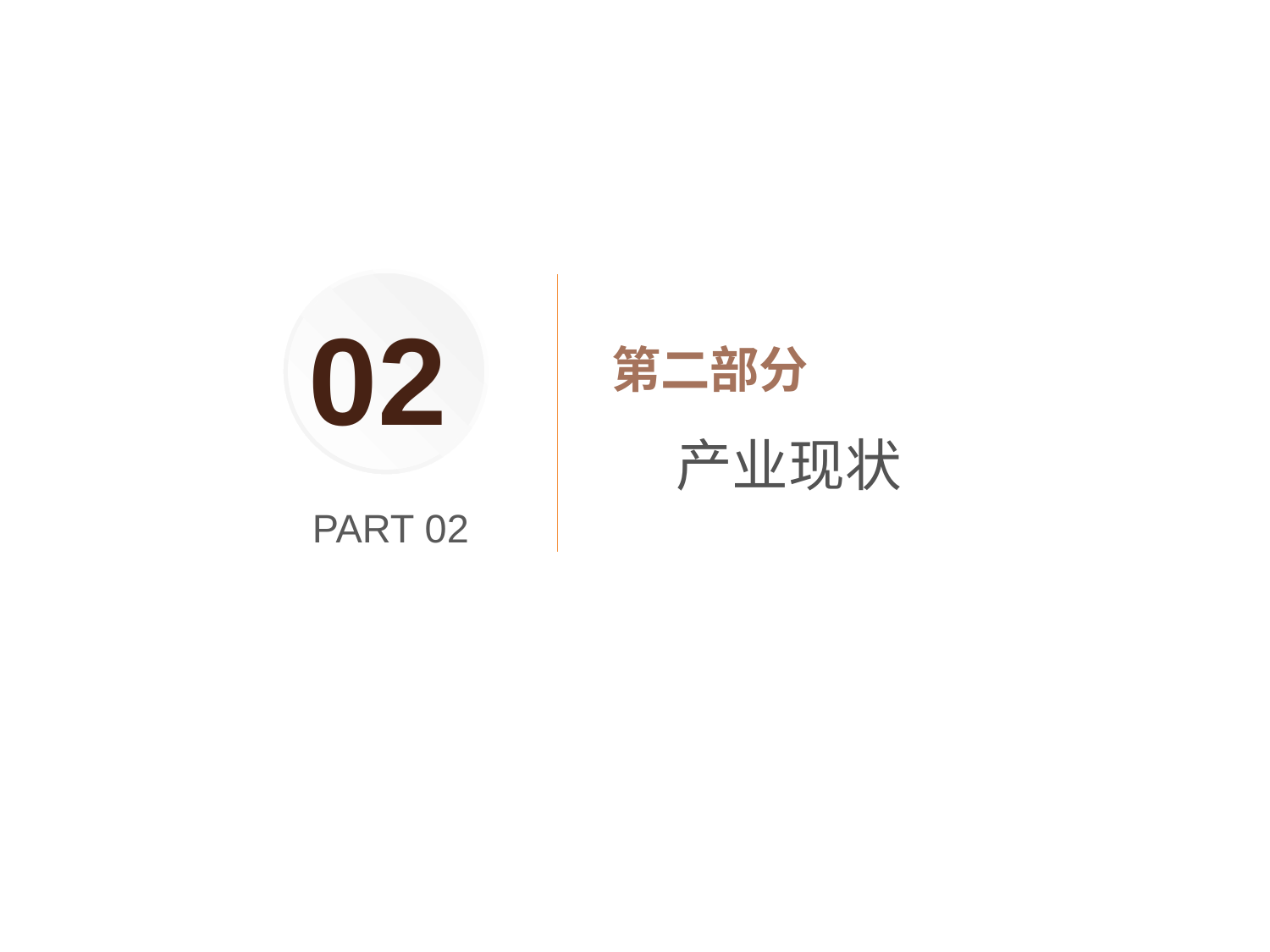

点击添加文本
02
 第二部分
   产业现状
点击添加文本
PART 02
点击添加文本
点击添加文本